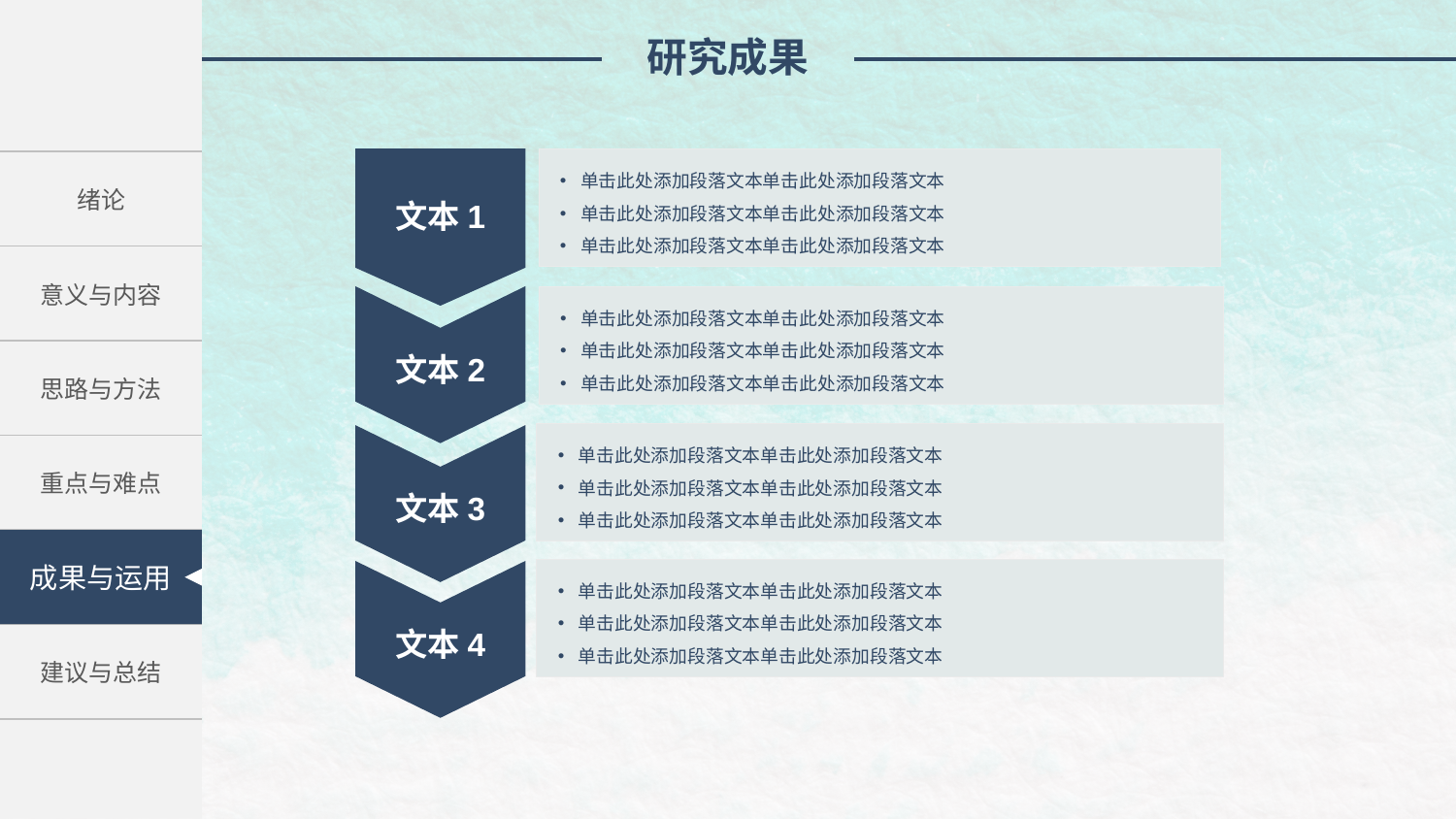

研究成果
单击此处添加段落文本单击此处添加段落文本
单击此处添加段落文本单击此处添加段落文本
单击此处添加段落文本单击此处添加段落文本
文本1
| 绪论 |
| --- |
| 意义与内容 |
| 思路与方法 |
| 重点与难点 |
| 相关建议 |
| 建议与总结 |
文本2
单击此处添加段落文本单击此处添加段落文本
单击此处添加段落文本单击此处添加段落文本
单击此处添加段落文本单击此处添加段落文本
单击此处添加段落文本单击此处添加段落文本
单击此处添加段落文本单击此处添加段落文本
单击此处添加段落文本单击此处添加段落文本
文本3
成果与运用

单击此处添加段落文本单击此处添加段落文本
单击此处添加段落文本单击此处添加段落文本
单击此处添加段落文本单击此处添加段落文本
文本4